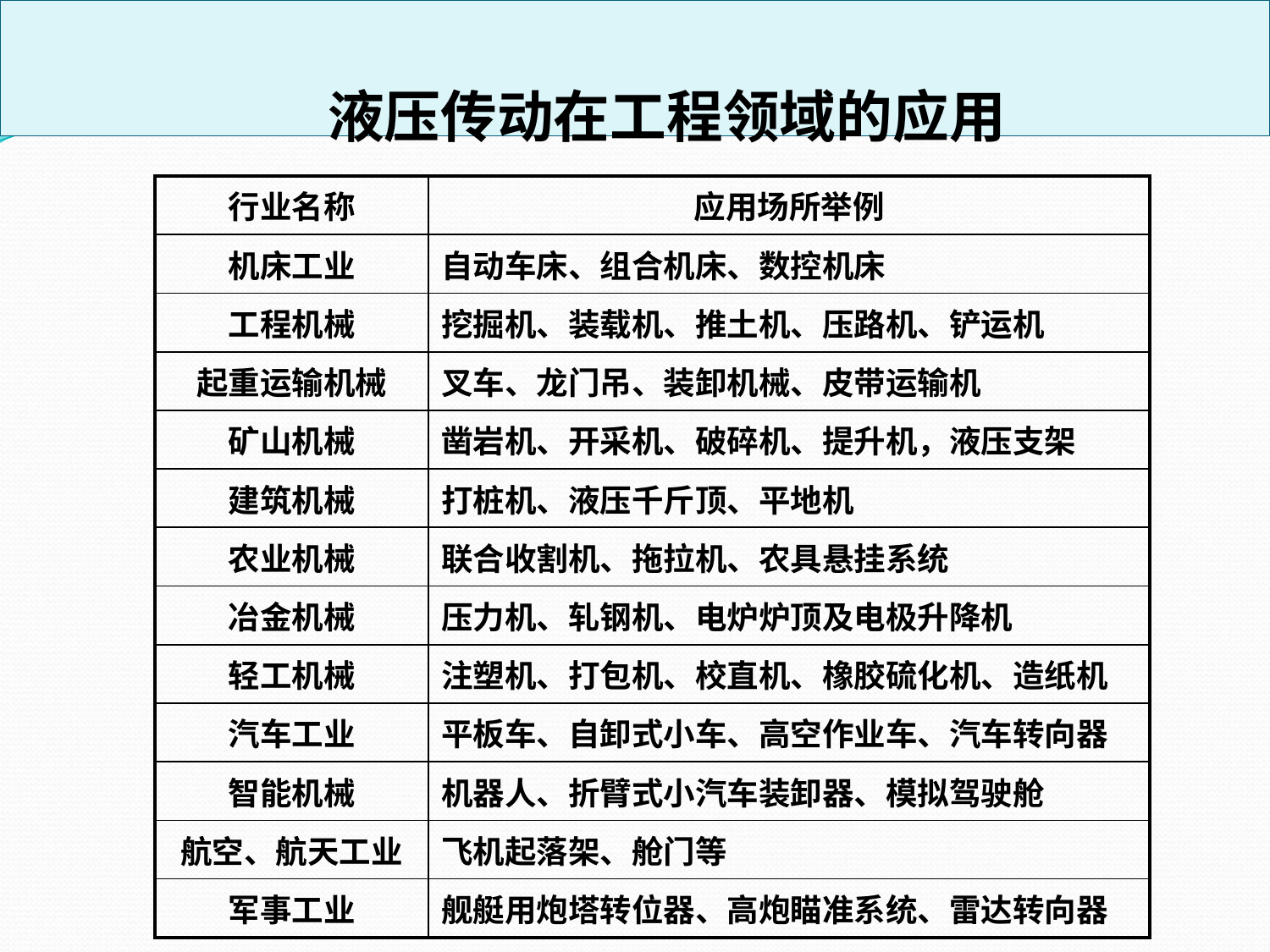

液压传动在工程领域的应用
| 行业名称 | 应用场所举例 |
| --- | --- |
| 机床工业 | 自动车床、组合机床、数控机床 |
| 工程机械 | 挖掘机、装载机、推土机、压路机、铲运机 |
| 起重运输机械 | 叉车、龙门吊、装卸机械、皮带运输机 |
| 矿山机械 | 凿岩机、开采机、破碎机、提升机，液压支架 |
| 建筑机械 | 打桩机、液压千斤顶、平地机 |
| 农业机械 | 联合收割机、拖拉机、农具悬挂系统 |
| 冶金机械 | 压力机、轧钢机、电炉炉顶及电极升降机 |
| 轻工机械 | 注塑机、打包机、校直机、橡胶硫化机、造纸机 |
| 汽车工业 | 平板车、自卸式小车、高空作业车、汽车转向器 |
| 智能机械 | 机器人、折臂式小汽车装卸器、模拟驾驶舱 |
| 航空、航天工业 | 飞机起落架、舱门等 |
| 军事工业 | 舰艇用炮塔转位器、高炮瞄准系统、雷达转向器 |